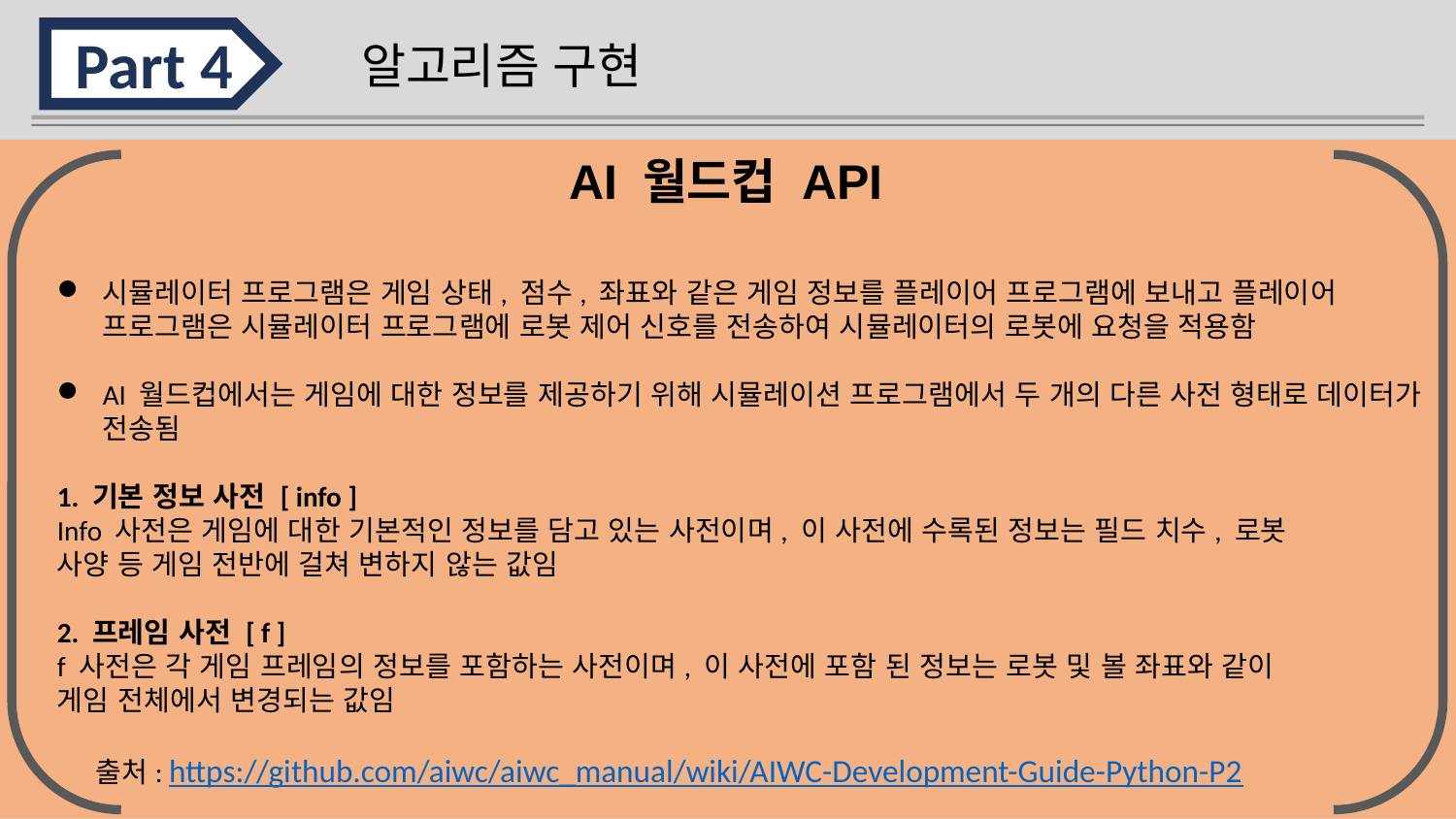

Part 4

알고리즘 구현

시뮬레이터 프로그램은 게임 상태, 점수, 좌표와 같은 게임 정보를 플레이어 프로그램에 보내고 플레이어 프로그램은 시뮬레이터 프로그램에 로봇 제어 신호를 전송하여 시뮬레이터의 로봇에 요청을 적용함

AI 월드컵에서는 게임에 대한 정보를 제공하기 위해 시뮬레이션 프로그램에서 두 개의 다른 사전 형태로 데이터가 전송됨

1. 기본 정보 사전 [ info ]
Info 사전은 게임에 대한 기본적인 정보를 담고 있는 사전이며, 이 사전에 수록된 정보는 필드 치수, 로봇
사양 등 게임 전반에 걸쳐 변하지 않는 값임

2. 프레임 사전 [ f ]
f 사전은 각 게임 프레임의 정보를 포함하는 사전이며, 이 사전에 포함 된 정보는 로봇 및 볼 좌표와 같이
게임 전체에서 변경되는 값임

    출처: https://github.com/aiwc/aiwc_manual/wiki/AIWC-Development-Guide-Python-P2

AI 월드컵 API